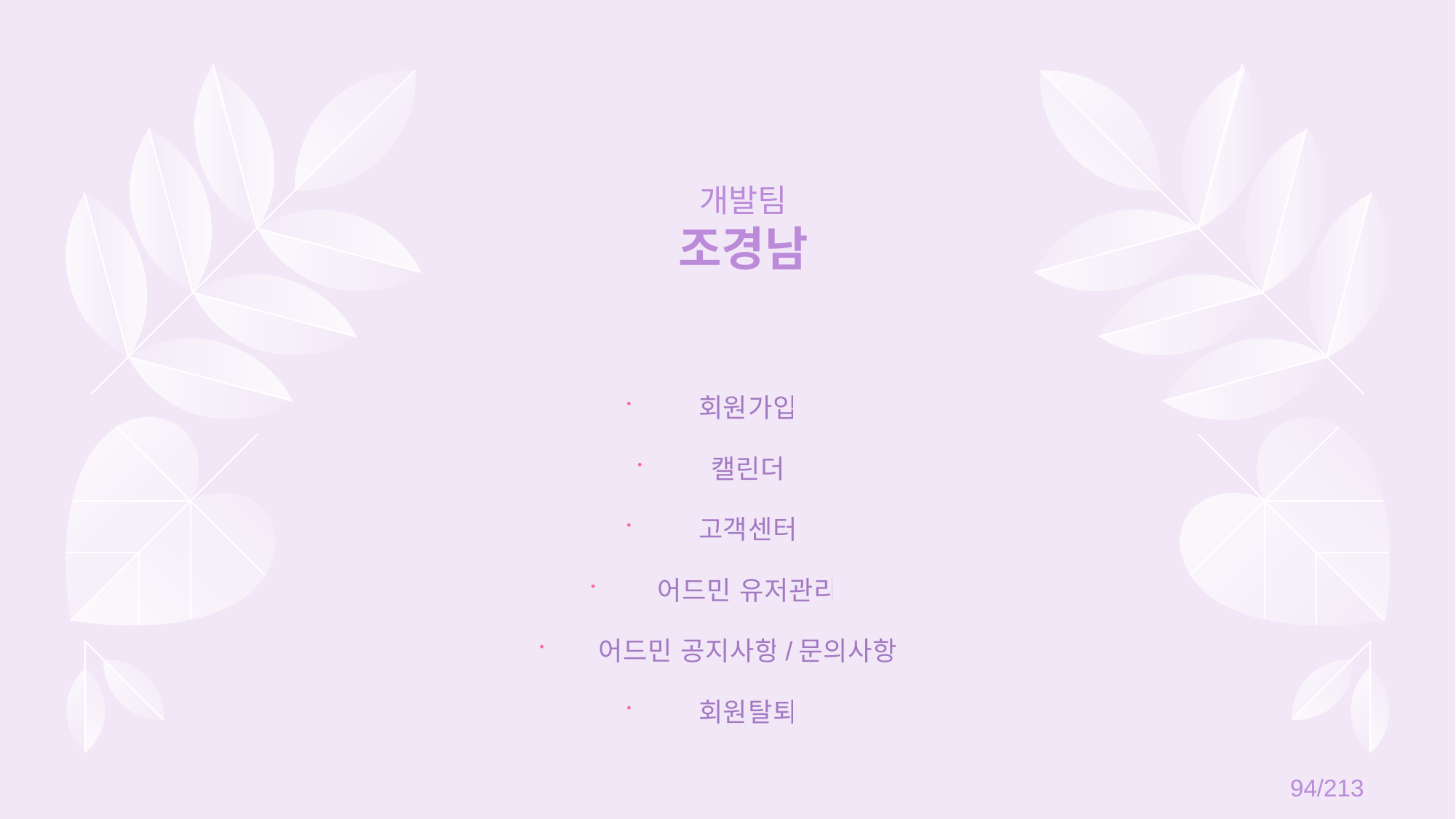

개발팀
조경남

회원가입
캘린더
고객센터
어드민 유저관리
어드민 공지사항/문의사항
회원탈퇴